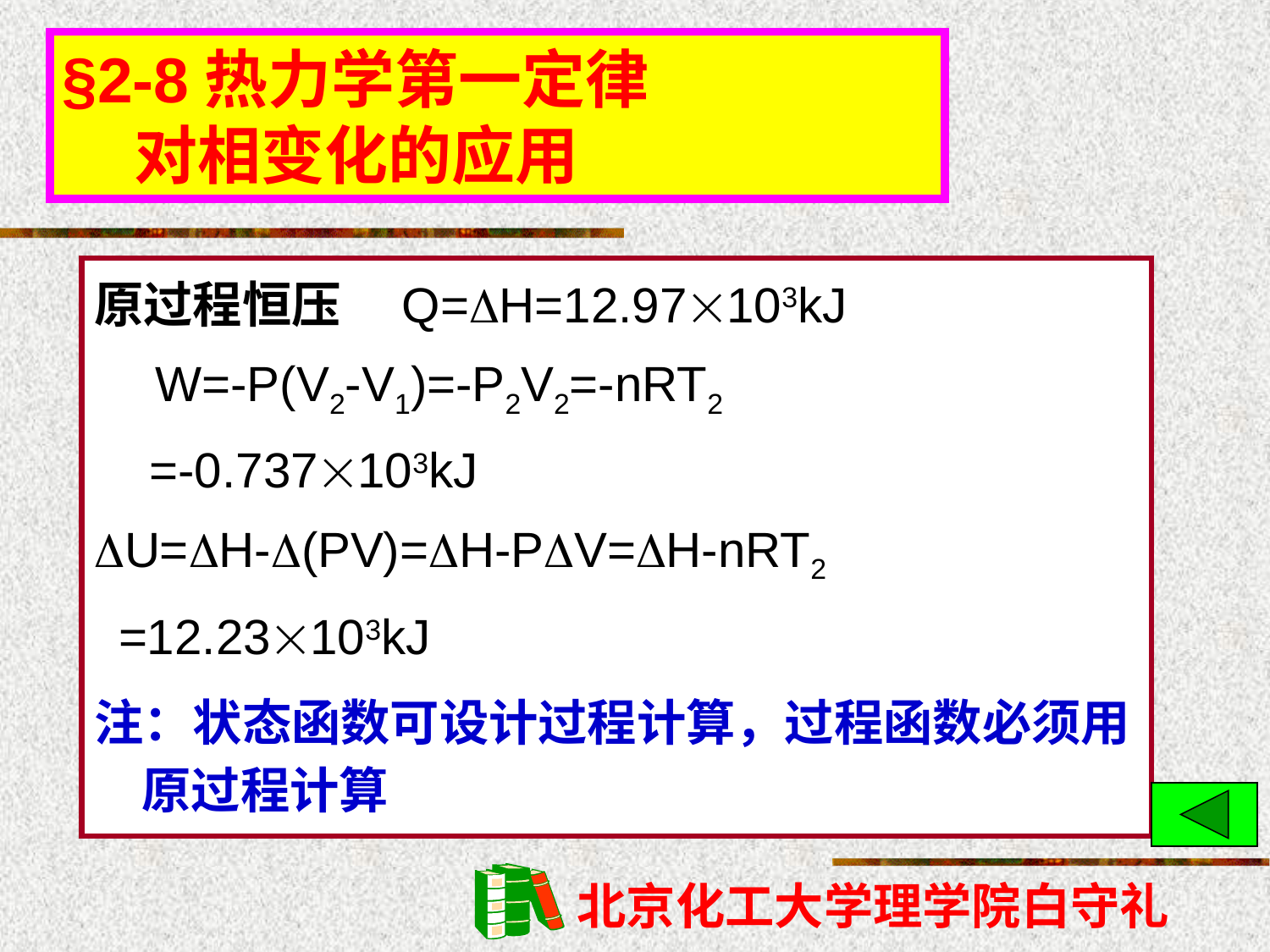

§2-8热力学第一定律
     对相变化的应用
原过程恒压　Q=ΔH=12.97×103kJ
　W=-P(V2-V1)=-P2V2=-nRT2
    =-0.737×103kJ
ΔU=ΔH-Δ(PV)=ΔH-PΔV=ΔH-nRT2
   =12.23×103kJ
注：状态函数可设计过程计算，过程函数必须用原过程计算